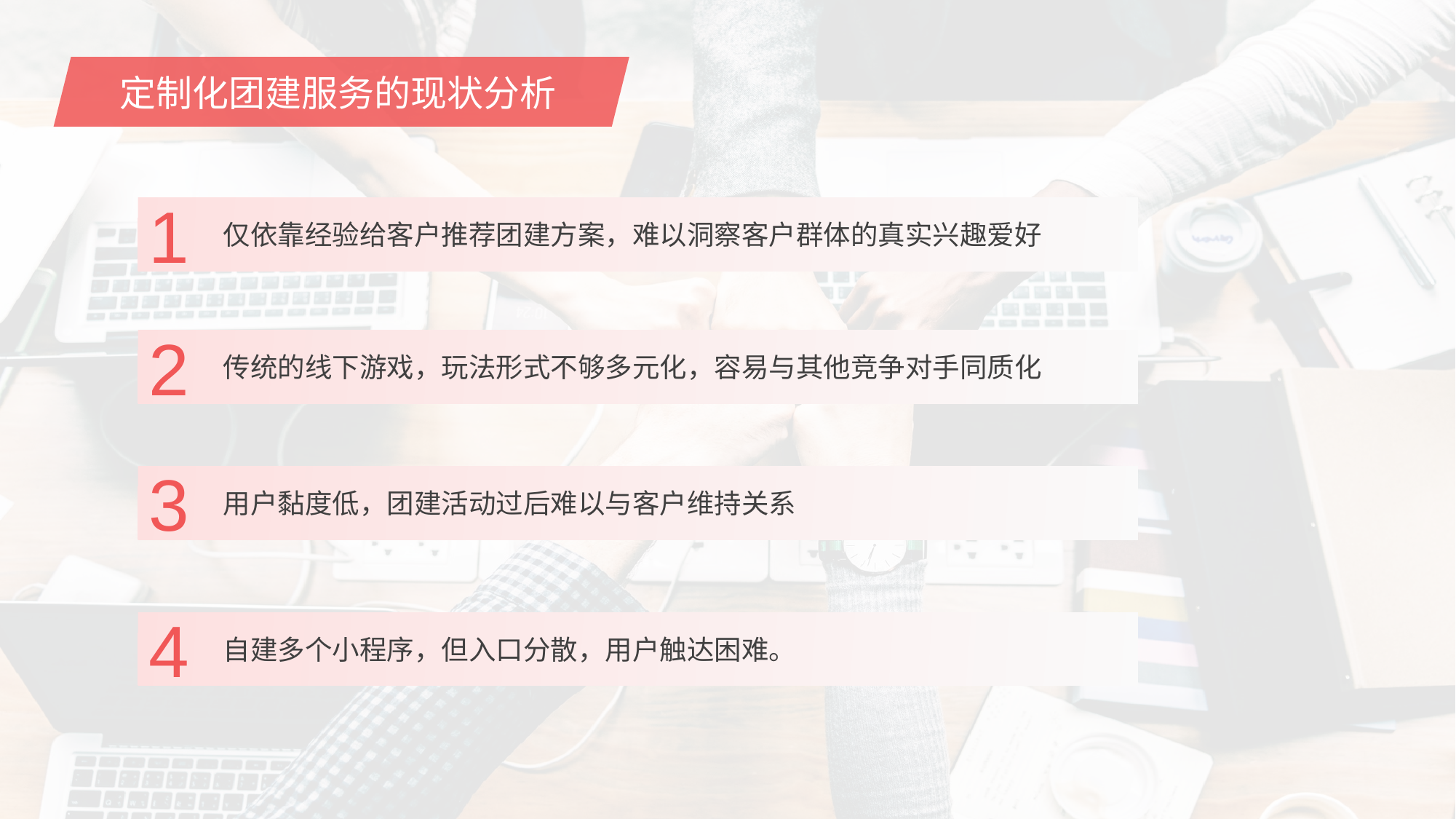

定制化团建服务的现状分析
1
           仅依靠经验给客户推荐团建方案，难以洞察客户群体的真实兴趣爱好
2
           传统的线下游戏，玩法形式不够多元化，容易与其他竞争对手同质化
3
           用户黏度低，团建活动过后难以与客户维持关系
4
           自建多个小程序，但入口分散，用户触达困难。